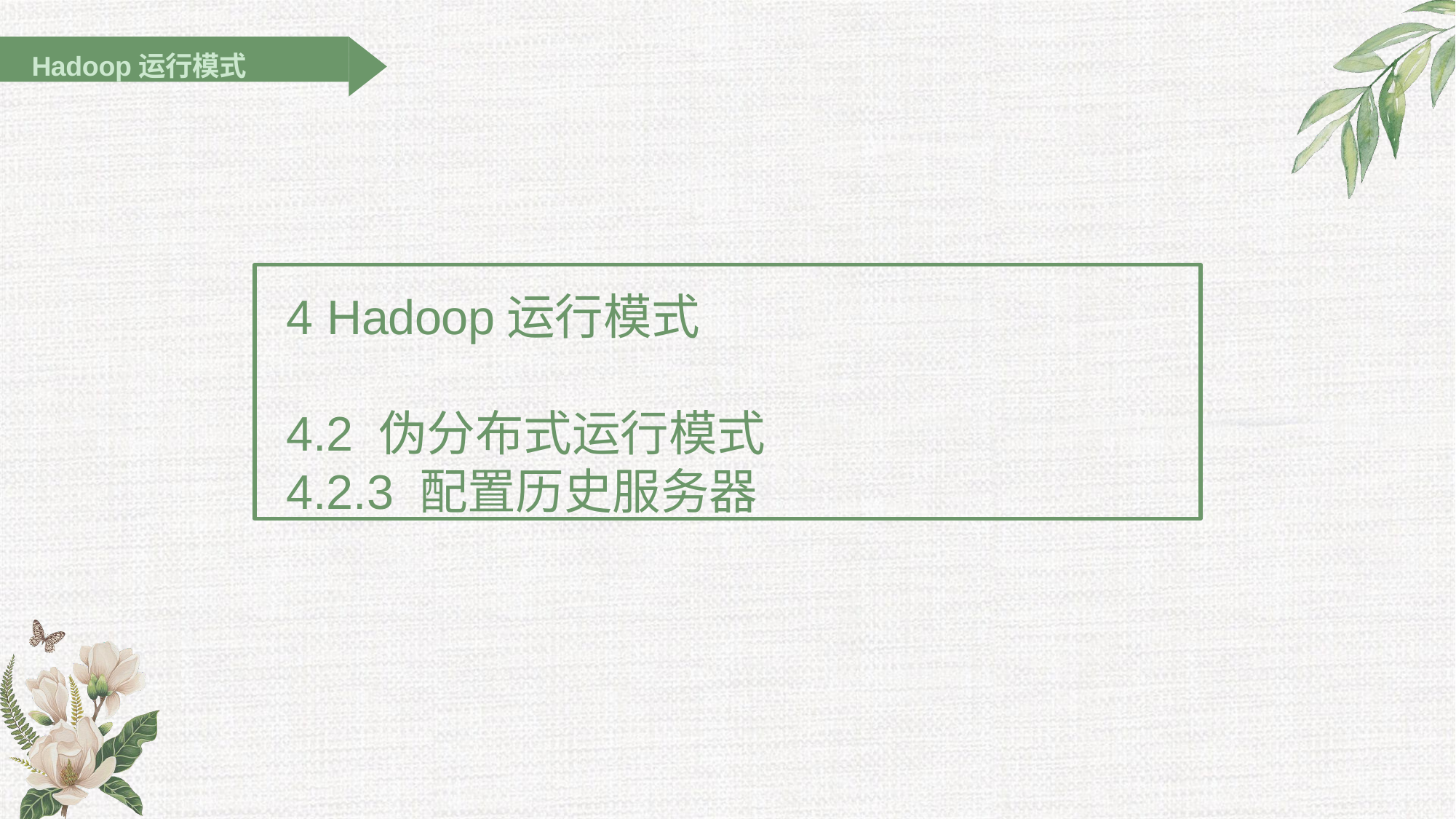

Hadoop运行模式
4 Hadoop运行模式
4.2 伪分布式运行模式
4.2.3 配置历史服务器